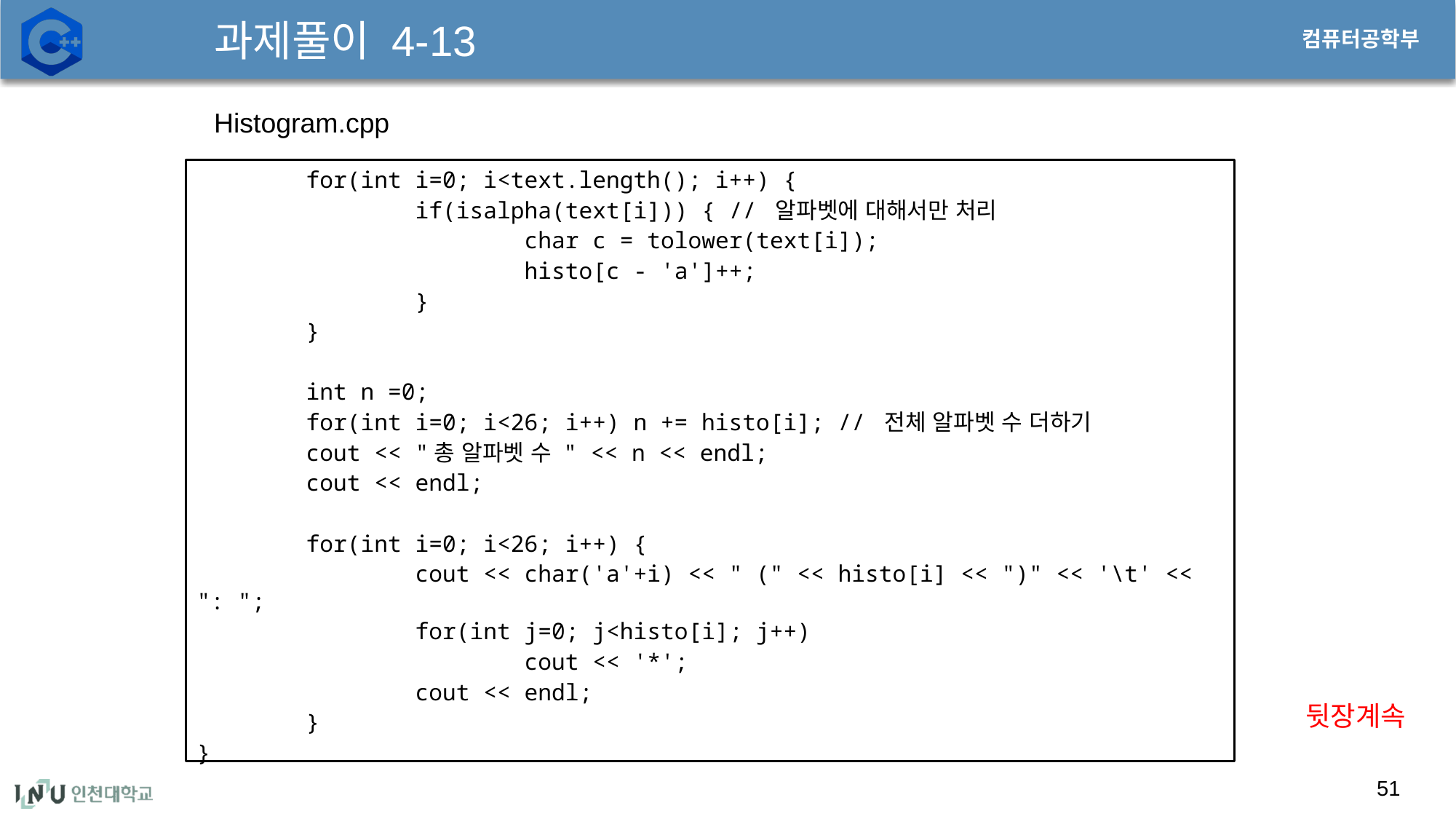

# 과제풀이 4-13
Histogram.cpp
	for(int i=0; i<text.length(); i++) {
		if(isalpha(text[i])) { // 알파벳에 대해서만 처리
			char c = tolower(text[i]);
			histo[c - 'a']++;
		}
	}

	int n =0;
	for(int i=0; i<26; i++) n += histo[i]; // 전체 알파벳 수 더하기
	cout << "총 알파벳 수 " << n << endl;
	cout << endl;

	for(int i=0; i<26; i++) {
		cout << char('a'+i) << " (" << histo[i] << ")" << '\t' << ": ";
		for(int j=0; j<histo[i]; j++)
			cout << '*';
		cout << endl;
	}
}

뒷장계속